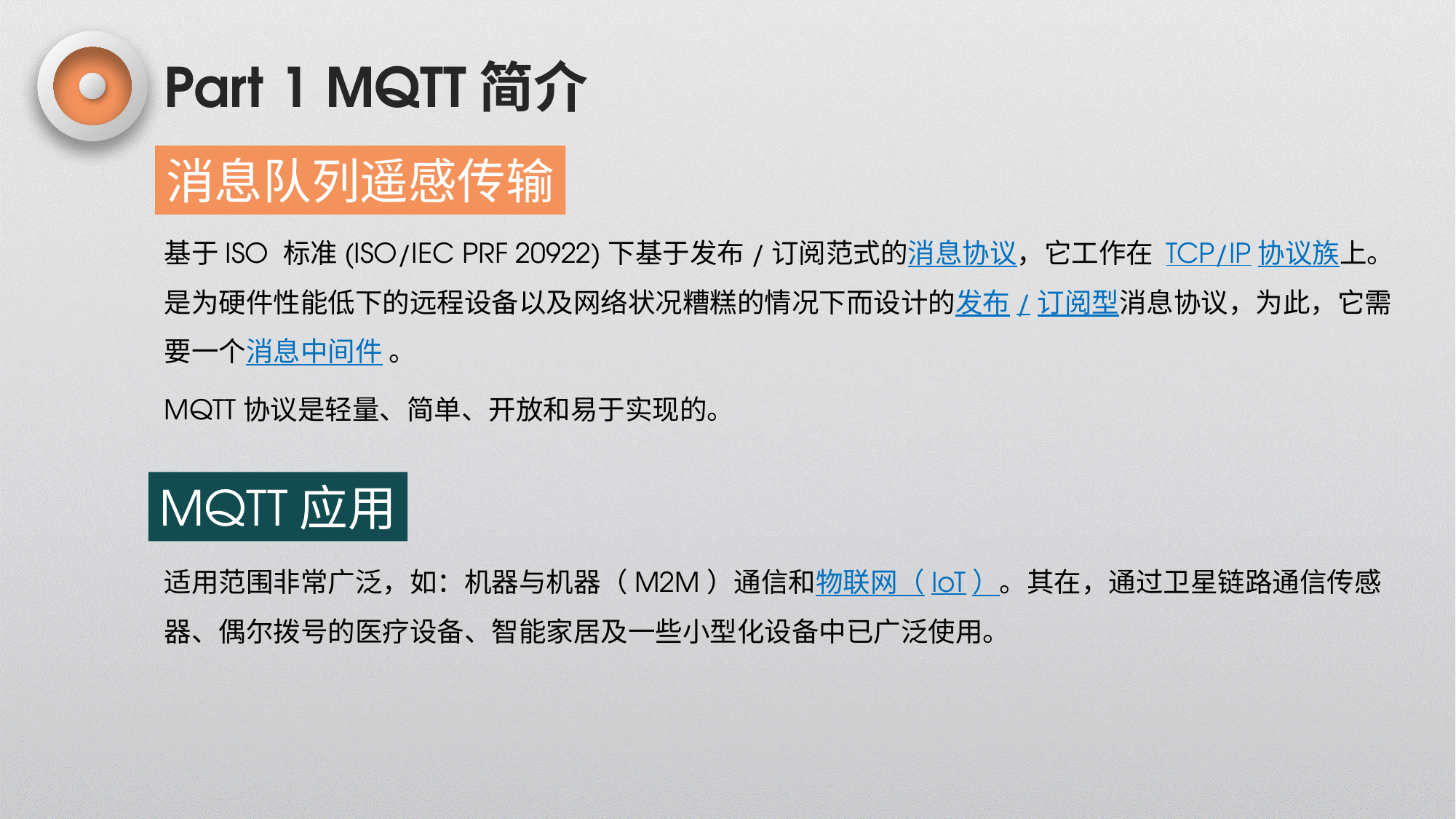

Part 1 MQTT简介
消息队列遥感传输
基于ISO 标准(ISO/IEC PRF 20922)下基于发布/订阅范式的消息协议，它工作在 TCP/IP协议族上。是为硬件性能低下的远程设备以及网络状况糟糕的情况下而设计的发布/订阅型消息协议，为此，它需要一个消息中间件 。
MQTT协议是轻量、简单、开放和易于实现的。
MQTT应用
适用范围非常广泛，如：机器与机器（M2M）通信和物联网（IoT）。其在，通过卫星链路通信传感器、偶尔拨号的医疗设备、智能家居及一些小型化设备中已广泛使用。